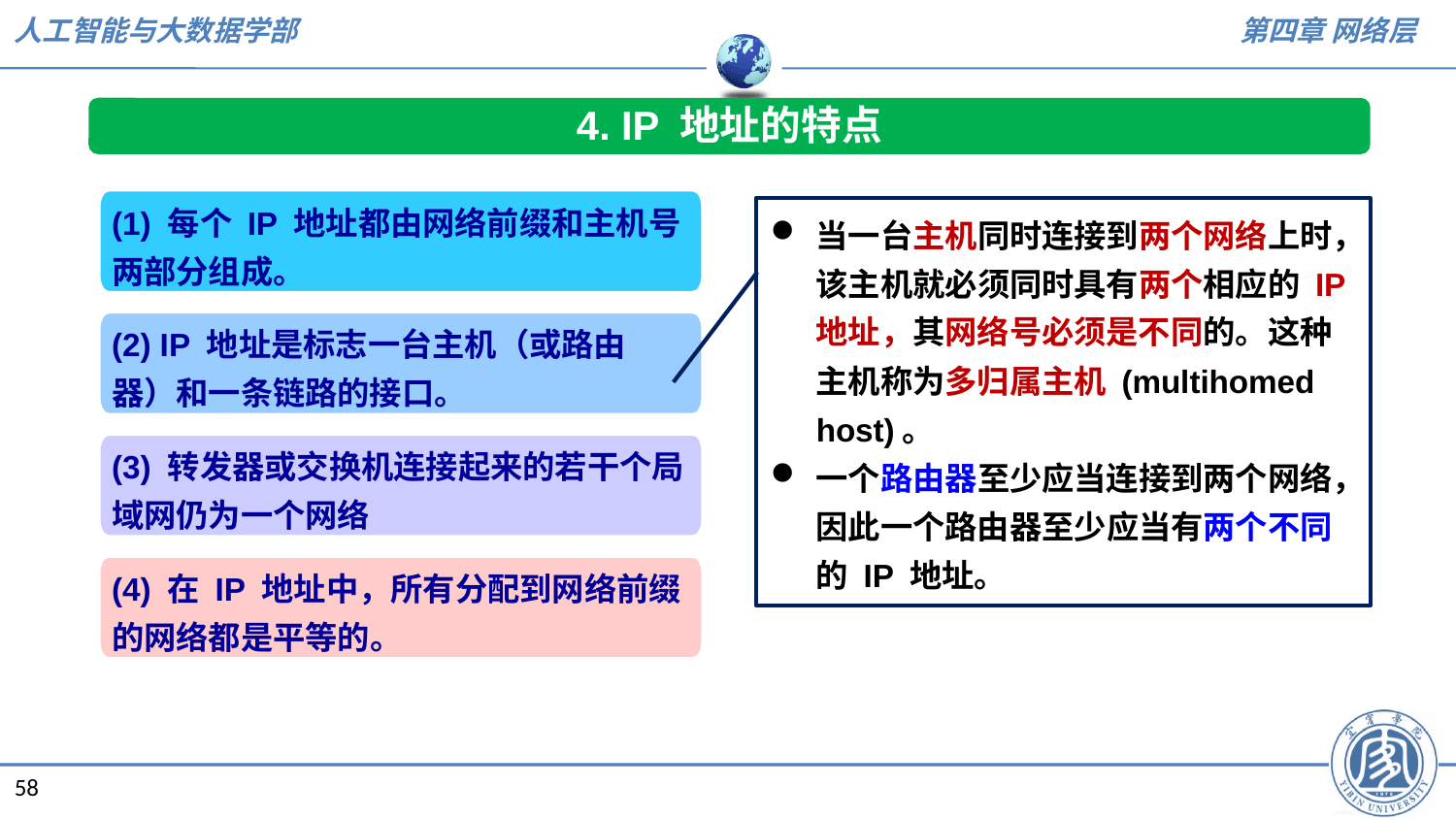

4. IP 地址的特点

(1) 每个 IP 地址都由网络前缀和主机号两部分组成。
(2) IP 地址是标志一台主机（或路由器）和一条链路的接口。
(3) 转发器或交换机连接起来的若干个局域网仍为一个网络
(4) 在 IP 地址中，所有分配到网络前缀的网络都是平等的。
当一台主机同时连接到两个网络上时，该主机就必须同时具有两个相应的 IP 地址，其网络号必须是不同的。这种主机称为多归属主机 (multihomed host)。
一个路由器至少应当连接到两个网络，因此一个路由器至少应当有两个不同的 IP 地址。

58